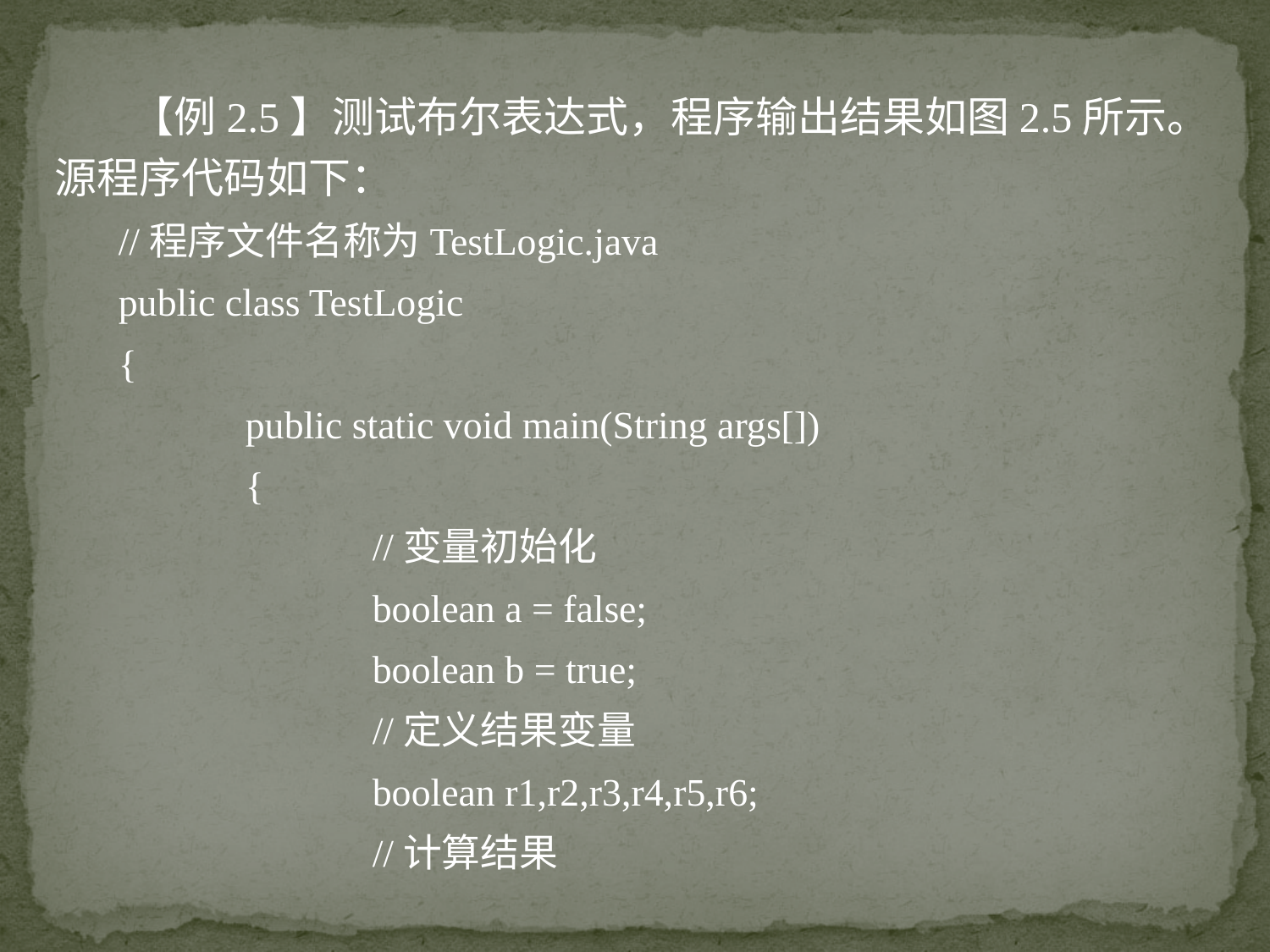

【例2.5】测试布尔表达式，程序输出结果如图2.5所示。源程序代码如下：
//程序文件名称为TestLogic.java
public class TestLogic
{
	public static void main(String args[])
	{
		//变量初始化
		boolean a = false;
		boolean b = true;
		//定义结果变量
		boolean r1,r2,r3,r4,r5,r6;
		//计算结果